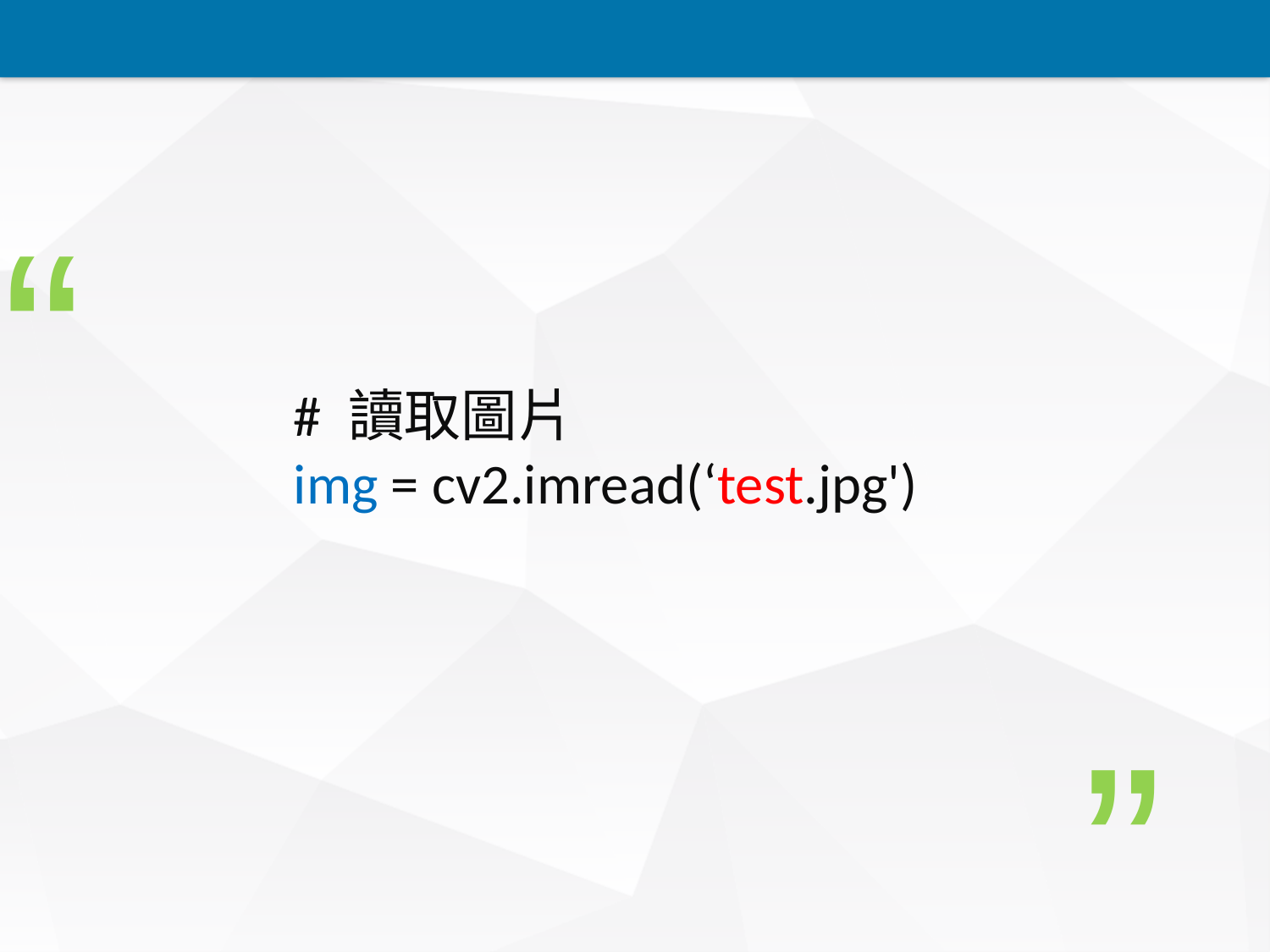

“
# 讀取圖片
img = cv2.imread(‘test.jpg')
”